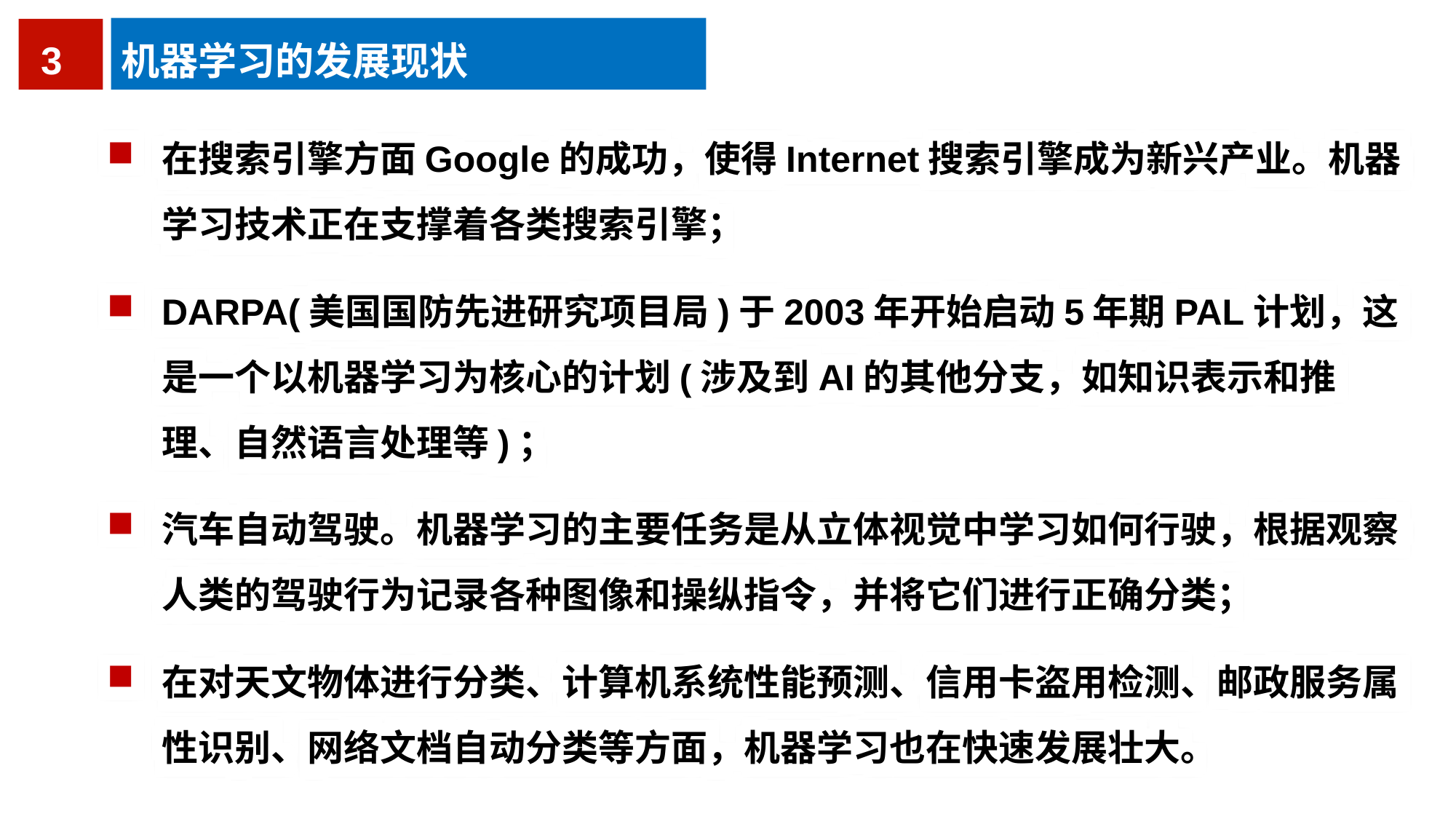

3
机器学习的发展现状
在搜索引擎方面Google的成功，使得Internet搜索引擎成为新兴产业。机器学习技术正在支撑着各类搜索引擎；
DARPA(美国国防先进研究项目局)于2003年开始启动5年期PAL计划，这是一个以机器学习为核心的计划(涉及到AI的其他分支，如知识表示和推理、自然语言处理等)；
汽车自动驾驶。机器学习的主要任务是从立体视觉中学习如何行驶，根据观察人类的驾驶行为记录各种图像和操纵指令，并将它们进行正确分类；
在对天文物体进行分类、计算机系统性能预测、信用卡盗用检测、邮政服务属性识别、网络文档自动分类等方面，机器学习也在快速发展壮大。